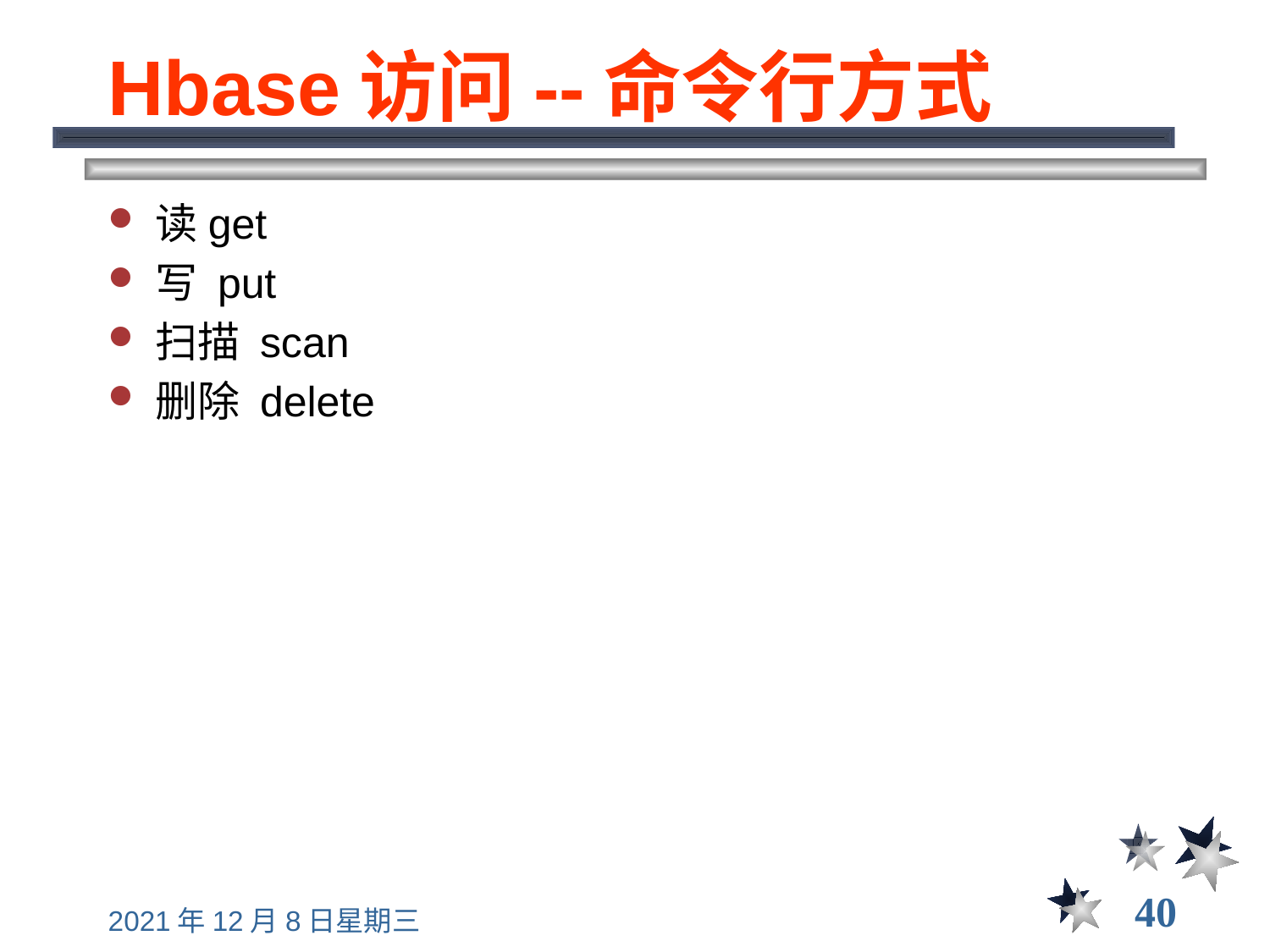

# Hbase访问--命令行方式
读get
写 put
扫描 scan
删除 delete
40
2021年12月8日星期三
大数据管理----前言